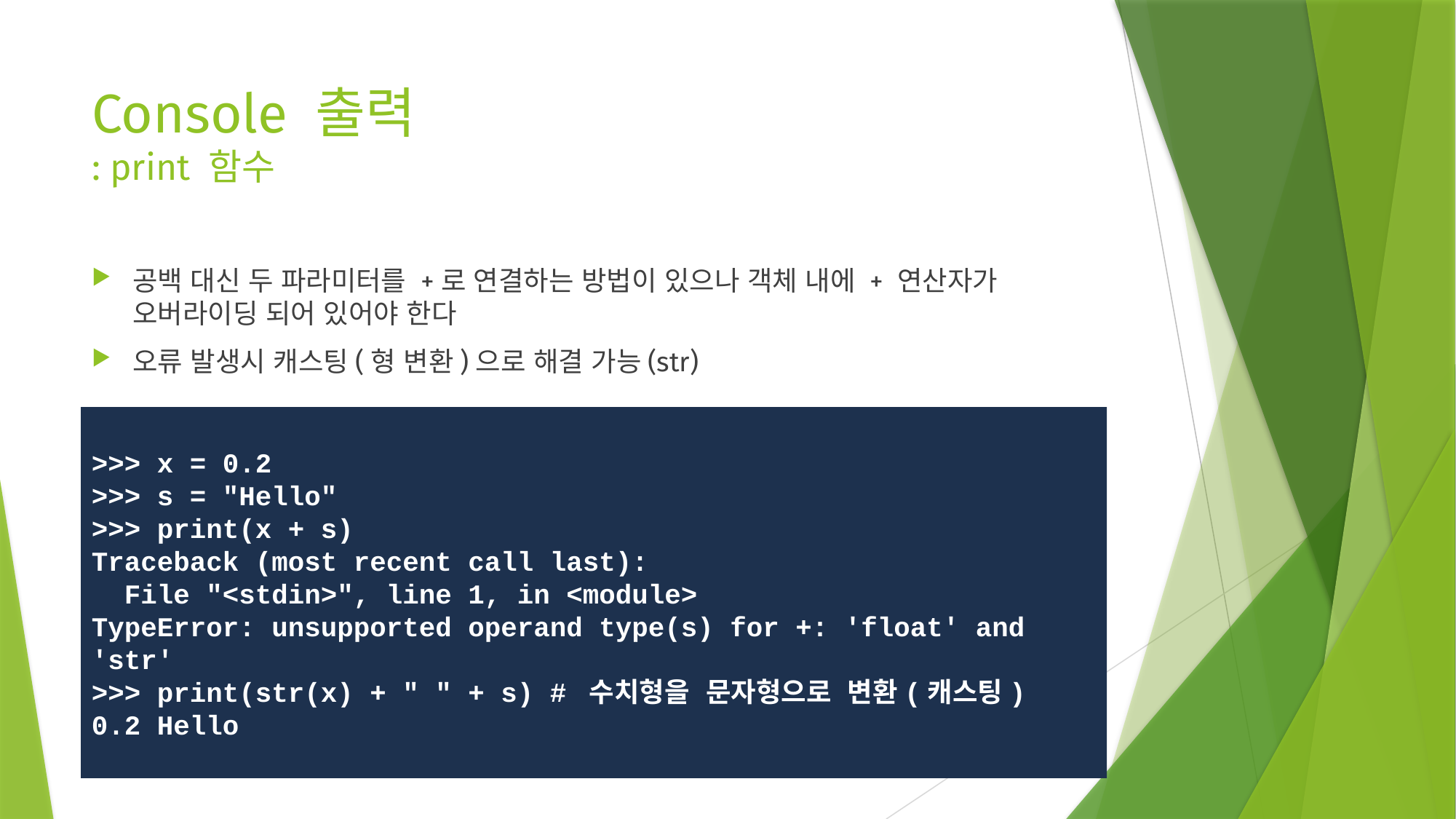

# Console 출력 : print 함수
공백 대신 두 파라미터를 +로 연결하는 방법이 있으나 객체 내에 + 연산자가 오버라이딩 되어 있어야 한다
오류 발생시 캐스팅(형 변환)으로 해결 가능(str)

>>> x = 0.2
>>> s = "Hello"
>>> print(x + s)
Traceback (most recent call last):
  File "<stdin>", line 1, in <module>
TypeError: unsupported operand type(s) for +: 'float' and 'str'
>>> print(str(x) + " " + s) # 수치형을 문자형으로 변환(캐스팅)
0.2 Hello